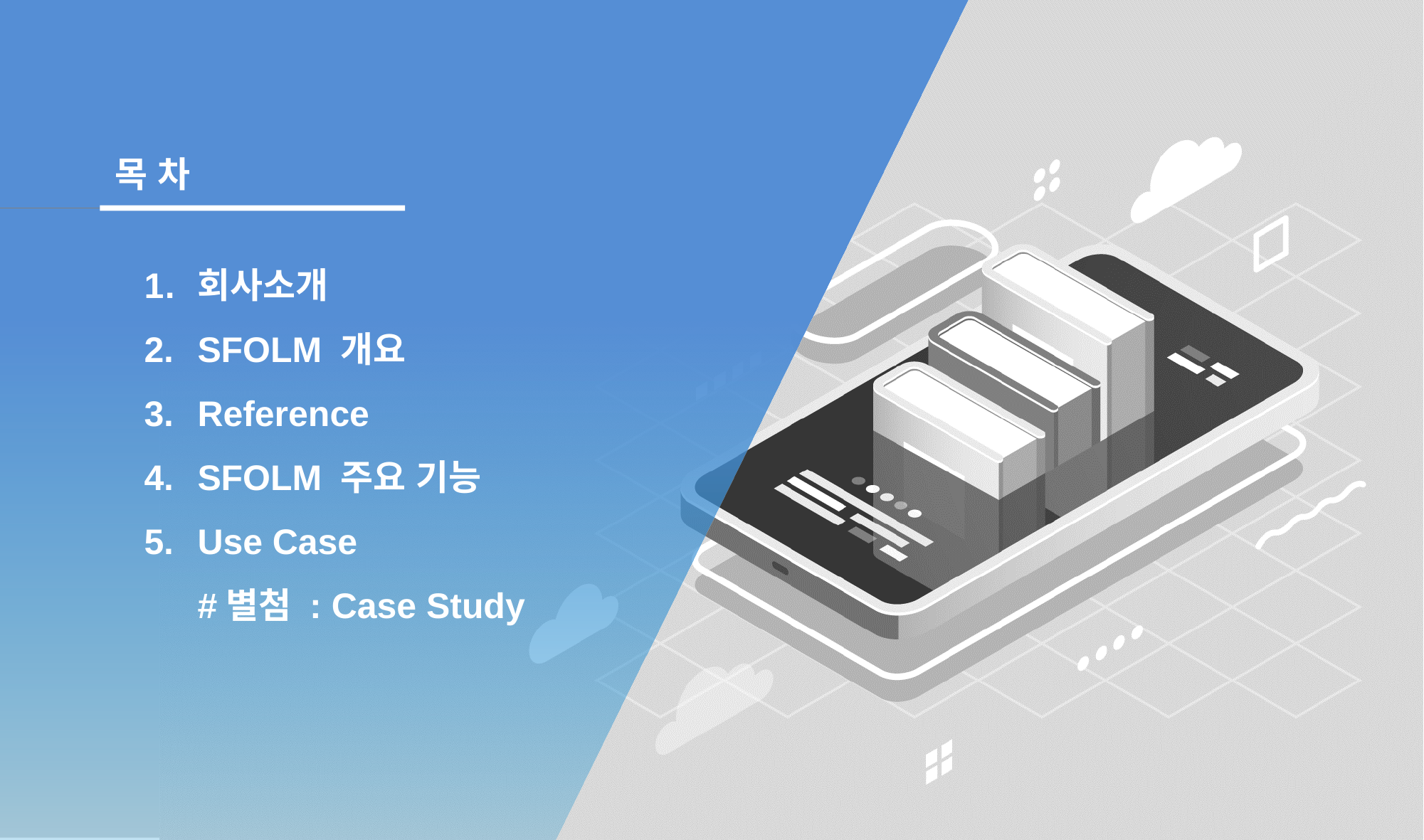

목 차
회사소개
SFOLM 개요
Reference
SFOLM 주요 기능
Use Case
#별첨 : Case Study